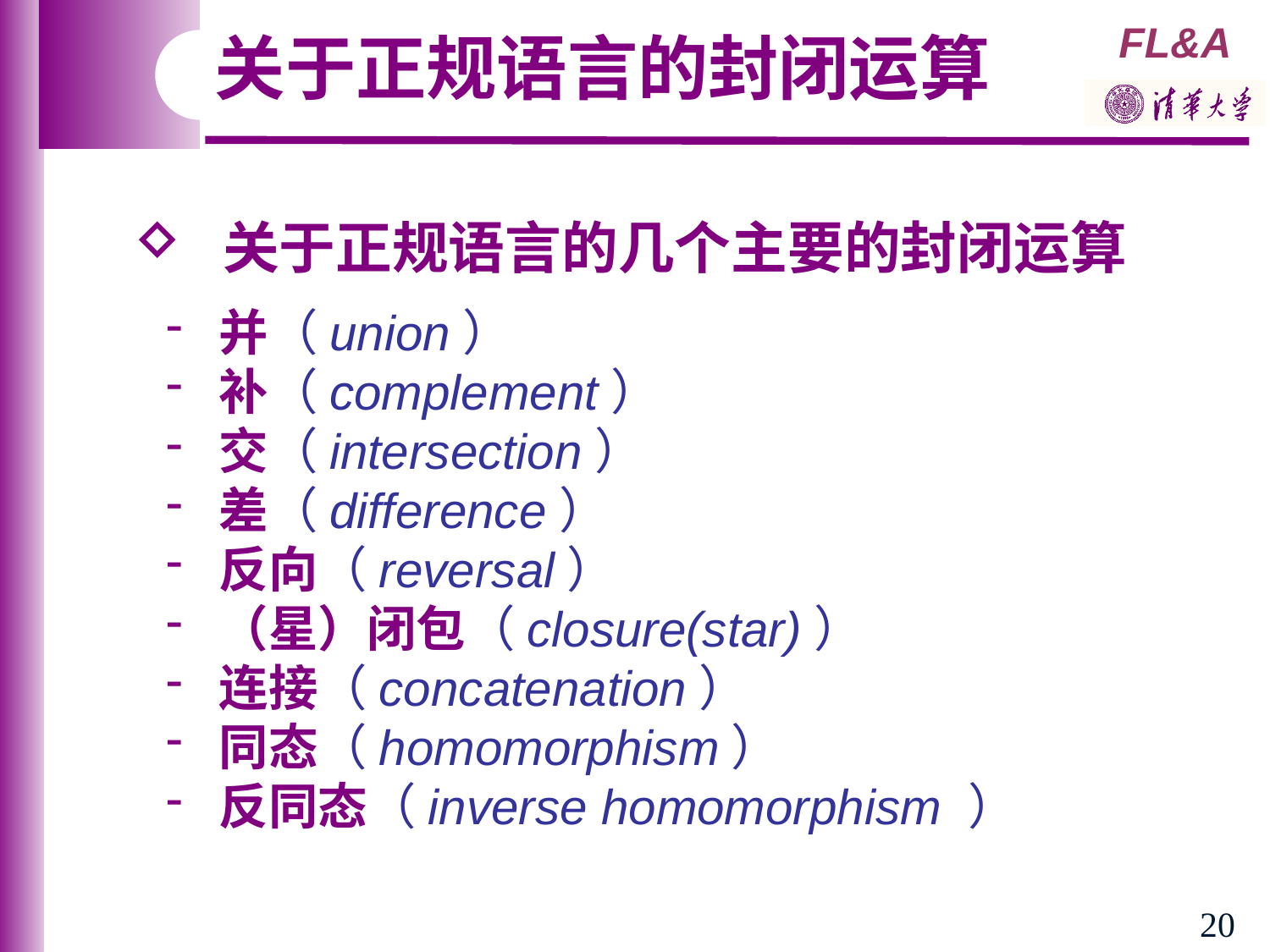

关于正规语言的封闭运算
  关于正规语言的几个主要的封闭运算

 并（union）
 补（complement）
 交（intersection）
 差（difference）
 反向（reversal）
 （星）闭包（closure(star)）
 连接（concatenation）
 同态（homomorphism）
 反同态（inverse homomorphism ）
20